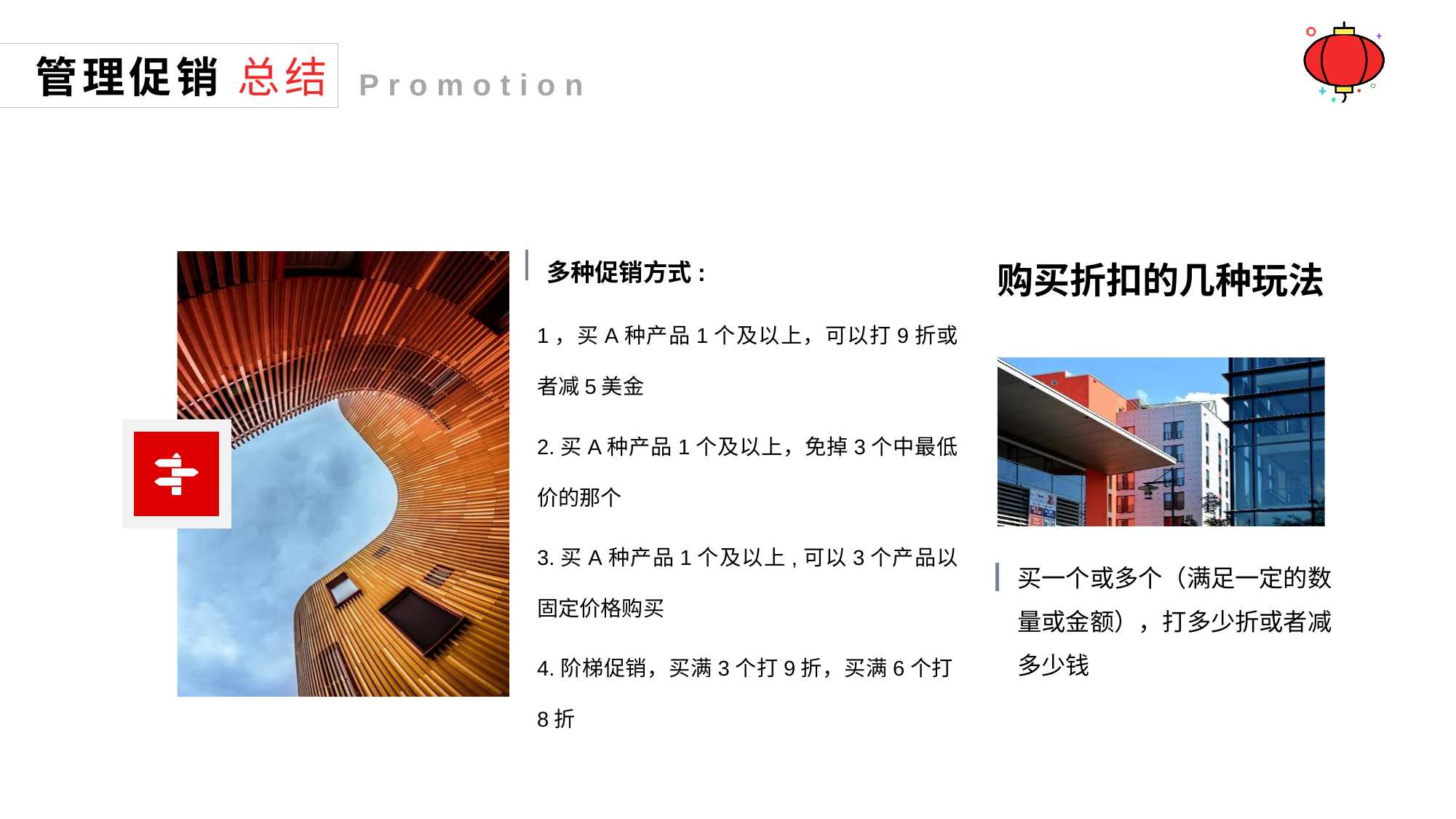

管理促销 总结
Promotion
多种促销方式:

购买折扣的几种玩法
1，买A种产品1个及以上，可以打9折或者减5美金
2.买A种产品1个及以上，免掉3个中最低价的那个
3.买A种产品1个及以上,可以3个产品以固定价格购买
4.阶梯促销，买满3个打9折，买满6个打8折

买一个或多个（满足一定的数量或金额），打多少折或者减多少钱